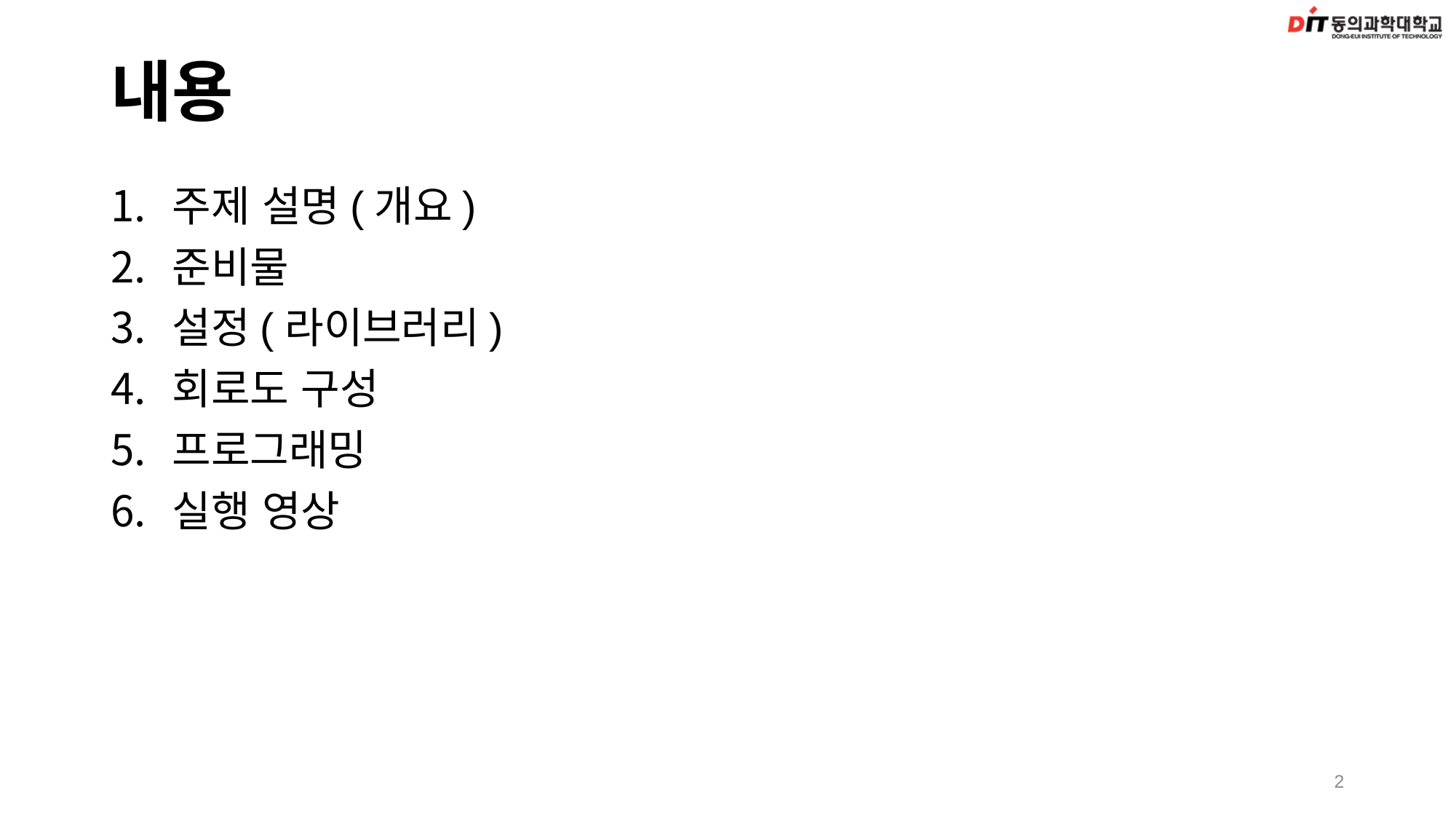

# 내용
주제 설명(개요)
준비물
설정(라이브러리)
회로도 구성
프로그래밍
실행 영상
2